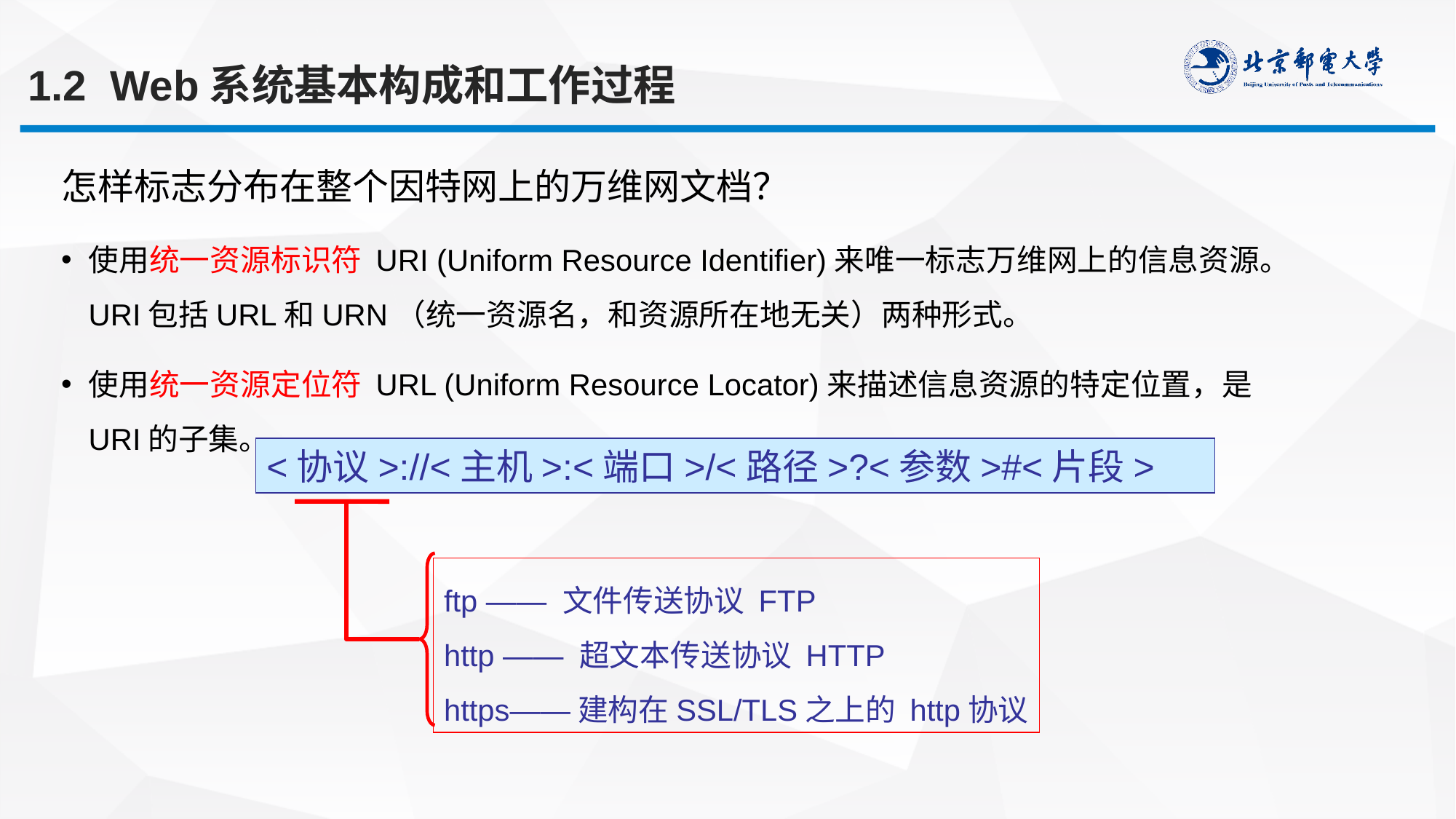

1.2  Web系统基本构成和工作过程

怎样标志分布在整个因特网上的万维网文档？
使用统一资源标识符 URI (Uniform Resource Identifier)来唯一标志万维网上的信息资源。URI包括URL和URN（统一资源名，和资源所在地无关）两种形式。
使用统一资源定位符 URL (Uniform Resource Locator)来描述信息资源的特定位置，是URI的子集。

<协议>://<主机>:<端口>/<路径>?<参数>#<片段>

ftp —— 文件传送协议 FTP
http —— 超文本传送协议 HTTP
https——建构在SSL/TLS之上的 http协议